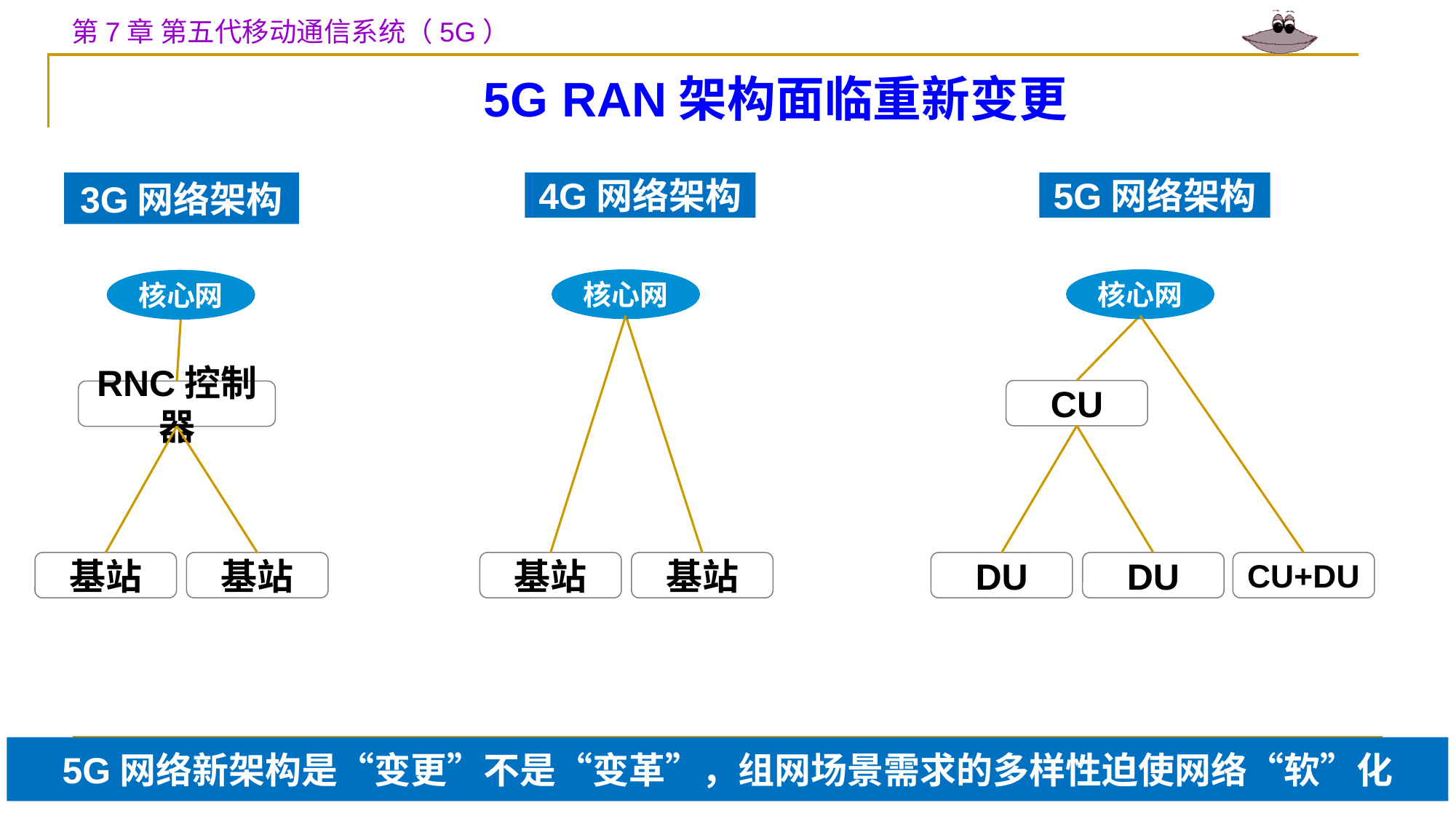

5G RAN架构面临重新变更
3G网络架构
4G网络架构
5G网络架构
核心网
核心网
核心网

CU
RNC控制器
基站
基站
基站
基站
DU
DU
CU+DU
5G网络新架构是“变更”不是“变革”，组网场景需求的多样性迫使网络“软”化